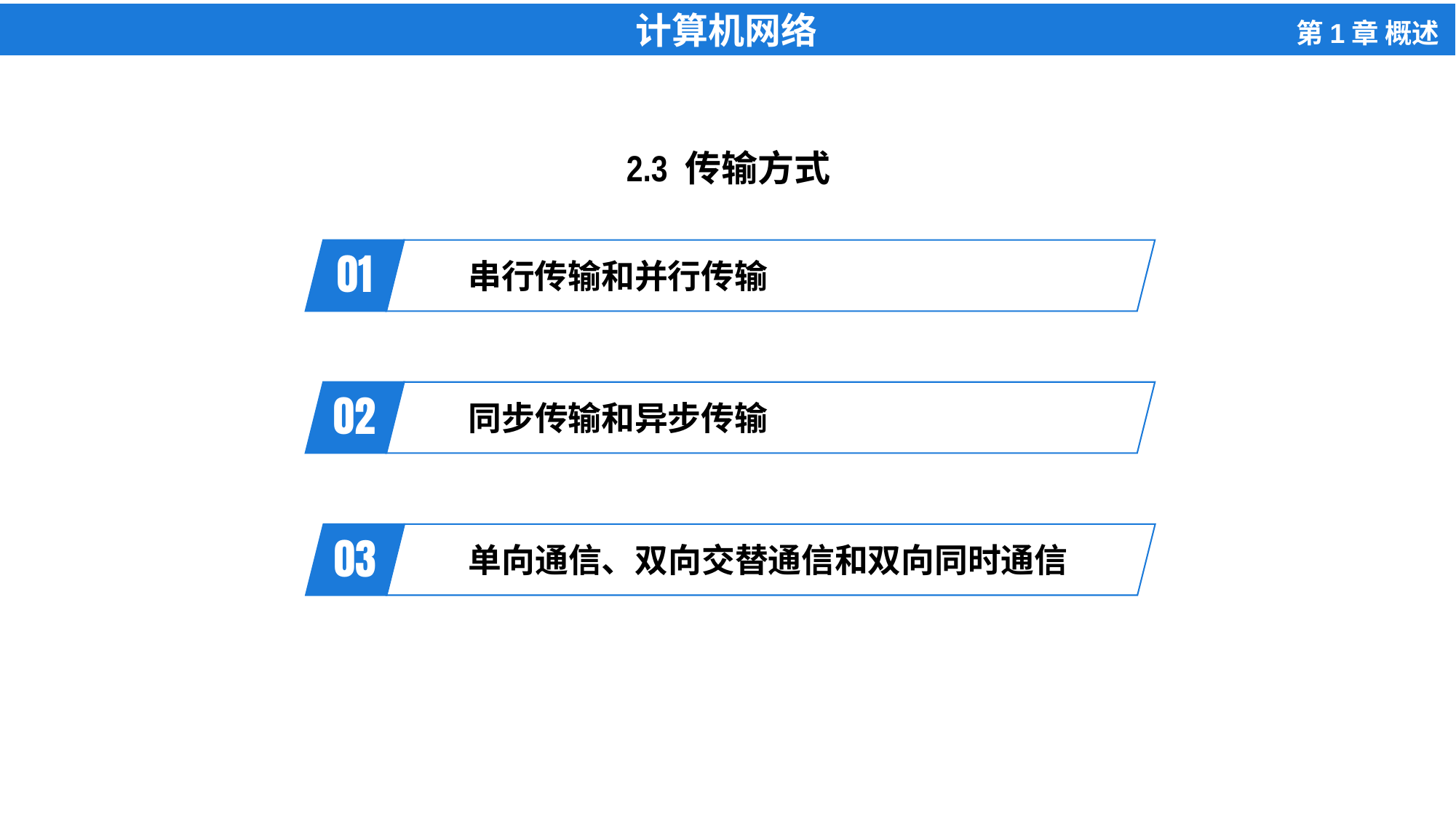

2.3 传输方式
01
串行传输和并行传输
02
同步传输和异步传输
03
单向通信、双向交替通信和双向同时通信